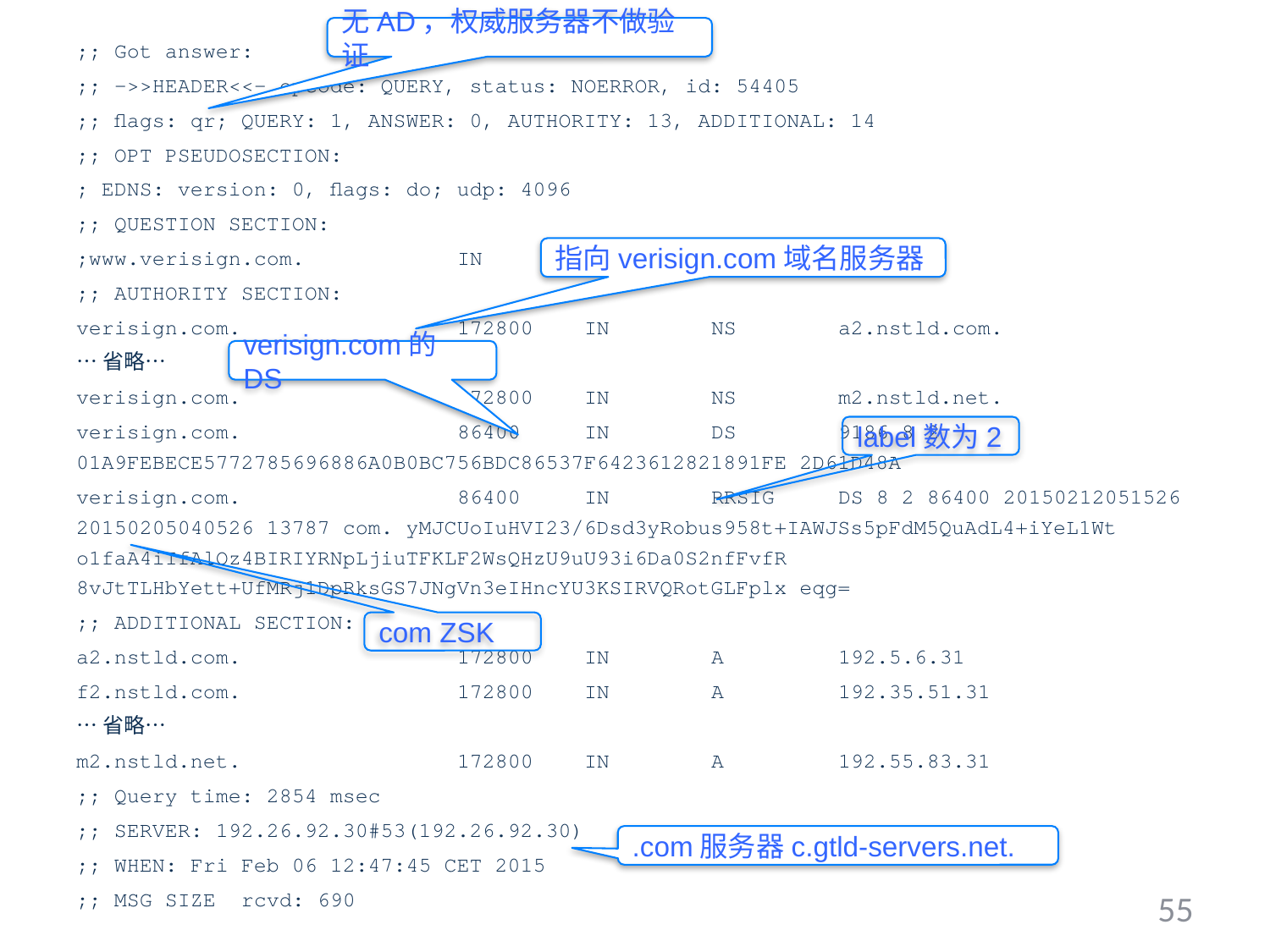

无AD，权威服务器不做验证
;; Got answer:
;; ->>HEADER<<- opcode: QUERY, status: NOERROR, id: 54405
;; flags: qr; QUERY: 1, ANSWER: 0, AUTHORITY: 13, ADDITIONAL: 14
;; OPT PSEUDOSECTION:
; EDNS: version: 0, flags: do; udp: 4096
;; QUESTION SECTION:
;www.verisign.com.		IN	A
;; AUTHORITY SECTION:
verisign.com.		172800	IN	NS	a2.nstld.com.
…省略…
verisign.com.		172800	IN	NS	m2.nstld.net.
verisign.com.		86400	IN	DS	9186 8 2 01A9FEBECE5772785696886A0B0BC756BDC86537F6423612821891FE 2D61D48A
verisign.com.		86400	IN	RRSIG	DS 8 2 86400 20150212051526 20150205040526 13787 com. yMJCUoIuHVI23/6Dsd3yRobus958t+IAWJSs5pFdM5QuAdL4+iYeL1Wt o1faA4iIfAlOz4BIRIYRNpLjiuTFKLF2WsQHzU9uU93i6Da0S2nfFvfR 8vJtTLHbYett+UfMRj1DpRksGS7JNgVn3eIHncYU3KSIRVQRotGLFplx eqg=
;; ADDITIONAL SECTION:
a2.nstld.com.		172800	IN	A	192.5.6.31
f2.nstld.com.		172800	IN	A	192.35.51.31
…省略…
m2.nstld.net.		172800	IN	A	192.55.83.31
;; Query time: 2854 msec
;; SERVER: 192.26.92.30#53(192.26.92.30)
;; WHEN: Fri Feb 06 12:47:45 CET 2015
;; MSG SIZE  rcvd: 690

指向verisign.com域名服务器
verisign.com的DS
label数为2
com ZSK
.com服务器c.gtld-servers.net.
55